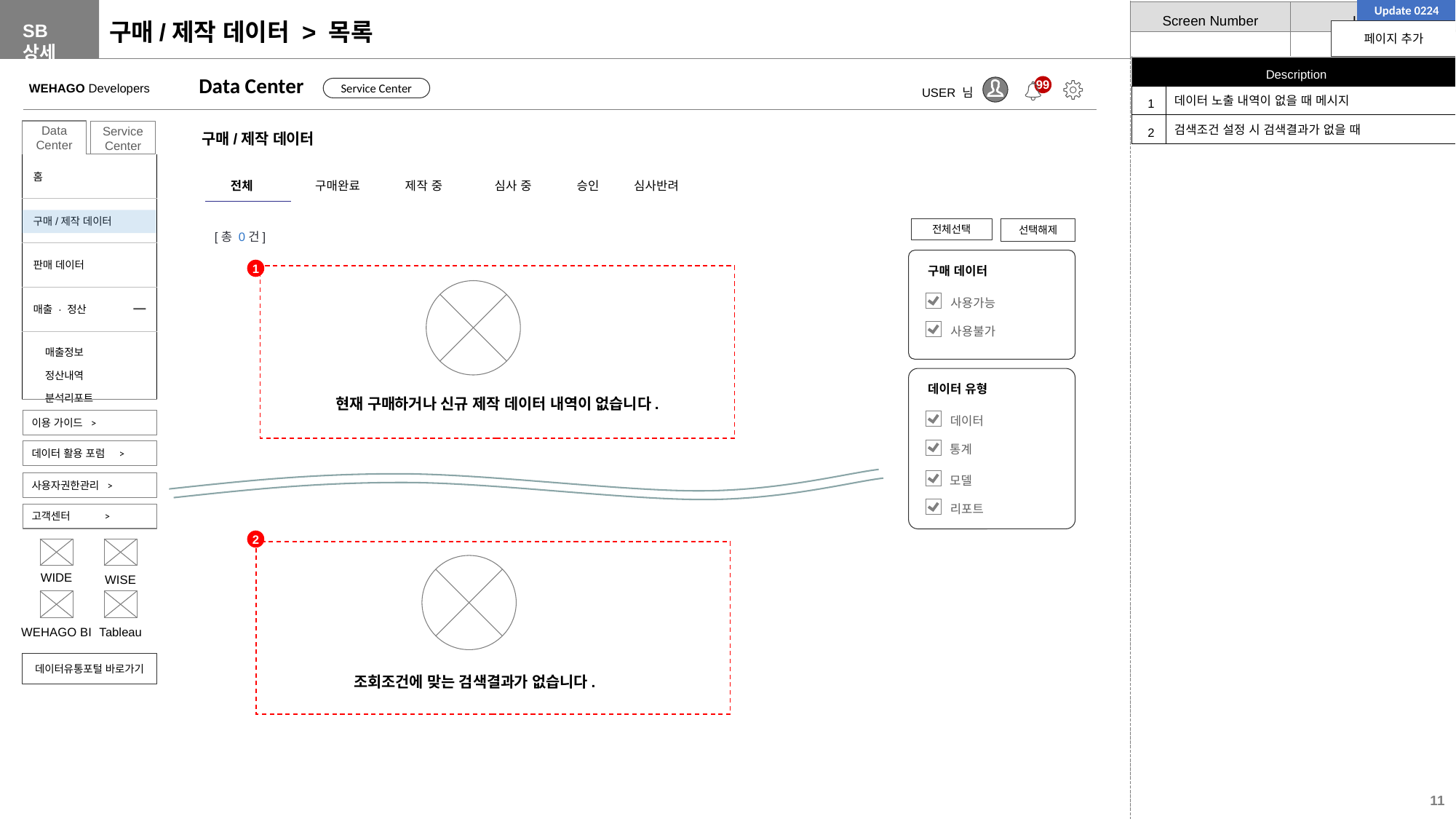

Update 0224
# 구매/제작 데이터 > 목록
페이지 추가
| Description |  |
| --- | --- |
| 1 | 데이터 노출 내역이 없을 때 메시지 |
| 2 | 검색조건 설정 시 검색결과가 없을 때 |
Data Center
WEHAGO Developers
99

Service Center
USER 님

Data Center
Service Center
구매/제작 데이터
| 홈 |
| --- |
| 구매/제작 데이터 |
| 판매 데이터 |
| 매출 · 정산 |
| 매출정보 정산내역 분석리포트 |
전체                  구매완료             제작 중               심사 중             승인          심사반려

선택해제
전체선택
[총 0건]

구매 데이터
1

사용가능

사용불가

데이터 유형
현재 구매하거나 신규 제작 데이터 내역이 없습니다.
데이터

이용 가이드  >
통계

데이터 활용 포럼    >
모델

사용자권한관리  >
리포트

고객센터           >
2

WIDE
WISE

WEHAGO BI
Tableau
데이터유통포털 바로가기
조회조건에 맞는 검색결과가 없습니다.